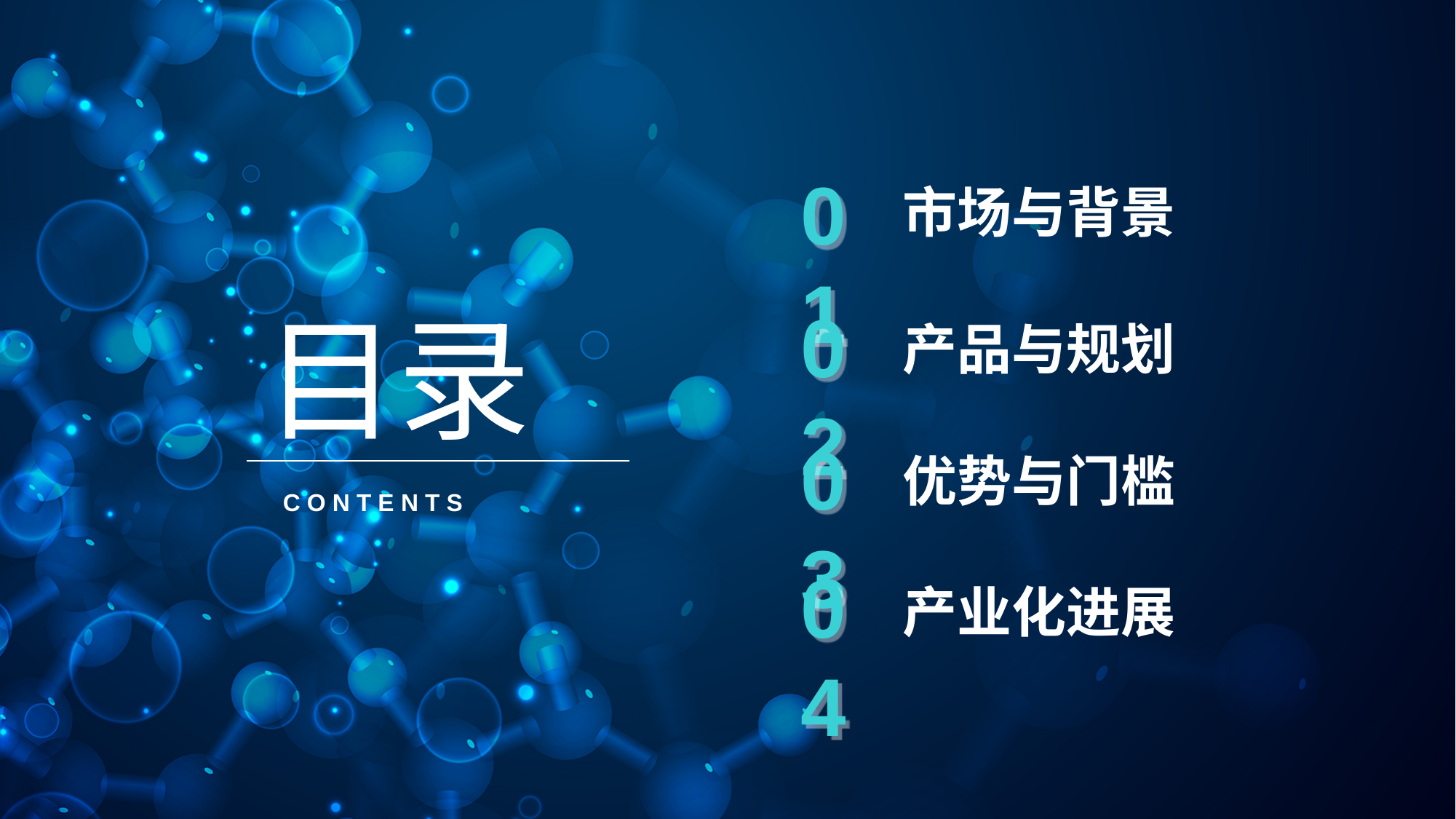

01
市场与背景
02
产品与规划
03
优势与门槛
04
产业化进展
目录
C O N T E N T S